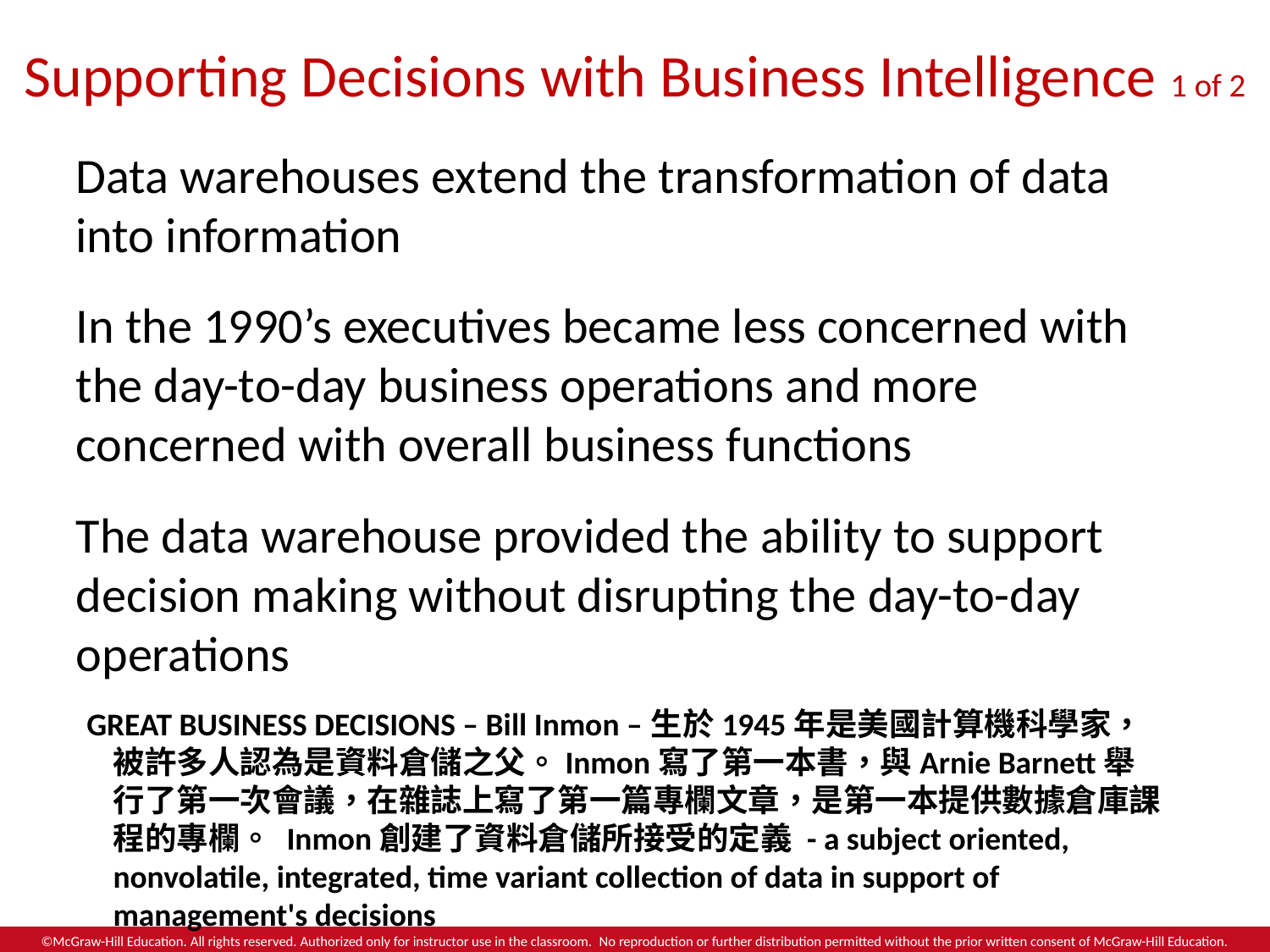

# Supporting Decisions with Business Intelligence 1 of 2
Data warehouses extend the transformation of data into information
In the 1990’s executives became less concerned with the day-to-day business operations and more concerned with overall business functions
The data warehouse provided the ability to support decision making without disrupting the day-to-day operations
GREAT BUSINESS DECISIONS – Bill Inmon –生於1945年是美國計算機科學家，被許多人認為是資料倉儲之父。Inmon寫了第一本書，與Arnie Barnett舉行了第一次會議，在雜誌上寫了第一篇專欄文章，是第一本提供數據倉庫課程的專欄。 Inmon創建了資料倉儲所接受的定義 - a subject oriented, nonvolatile, integrated, time variant collection of data in support of management's decisions